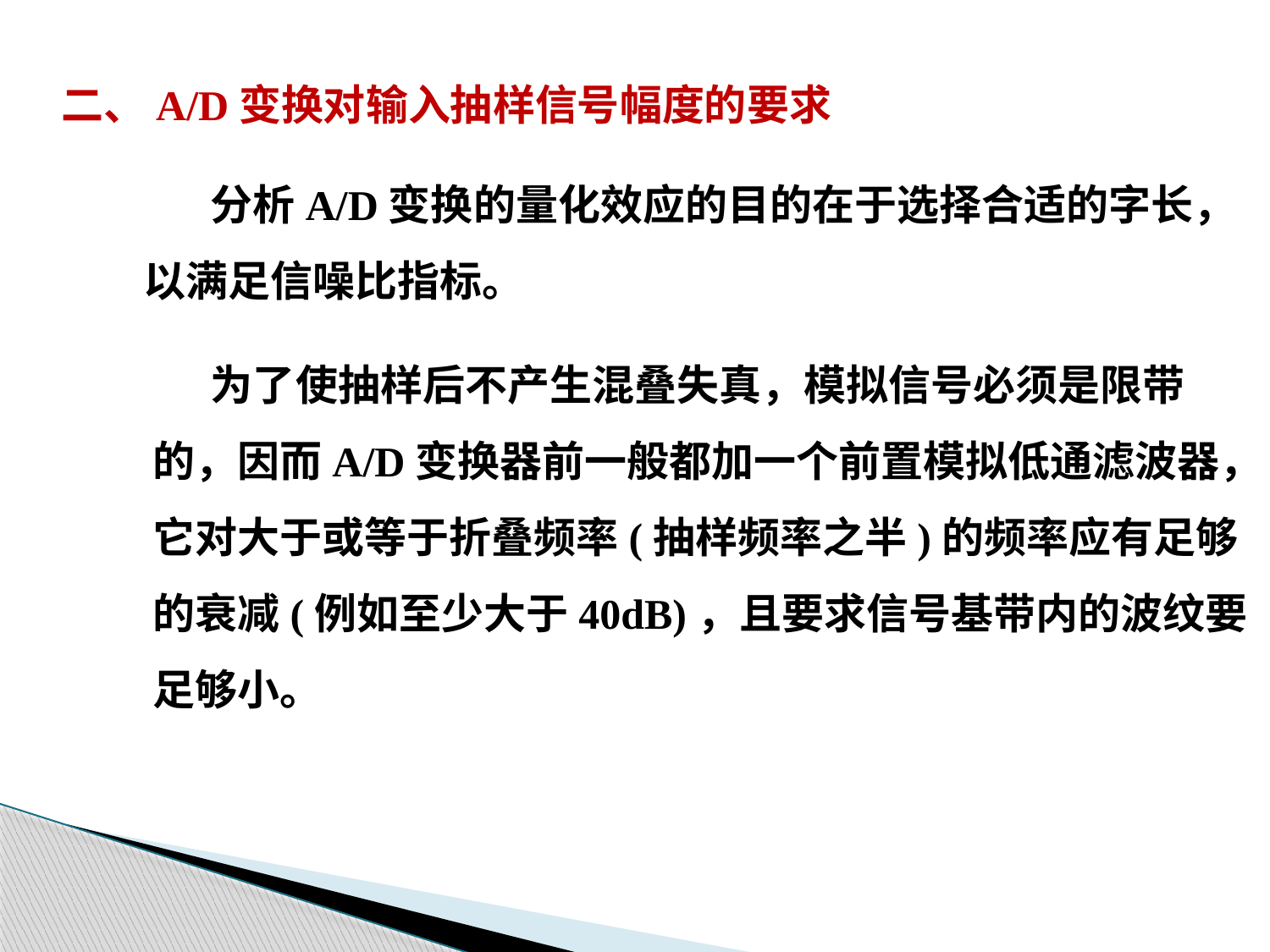

二、A/D变换对输入抽样信号幅度的要求
      分析A/D变换的量化效应的目的在于选择合适的字长，
以满足信噪比指标。
     为了使抽样后不产生混叠失真，模拟信号必须是限带
的，因而A/D变换器前一般都加一个前置模拟低通滤波器，
它对大于或等于折叠频率(抽样频率之半)的频率应有足够
的衰减(例如至少大于40dB)，且要求信号基带内的波纹要
足够小。